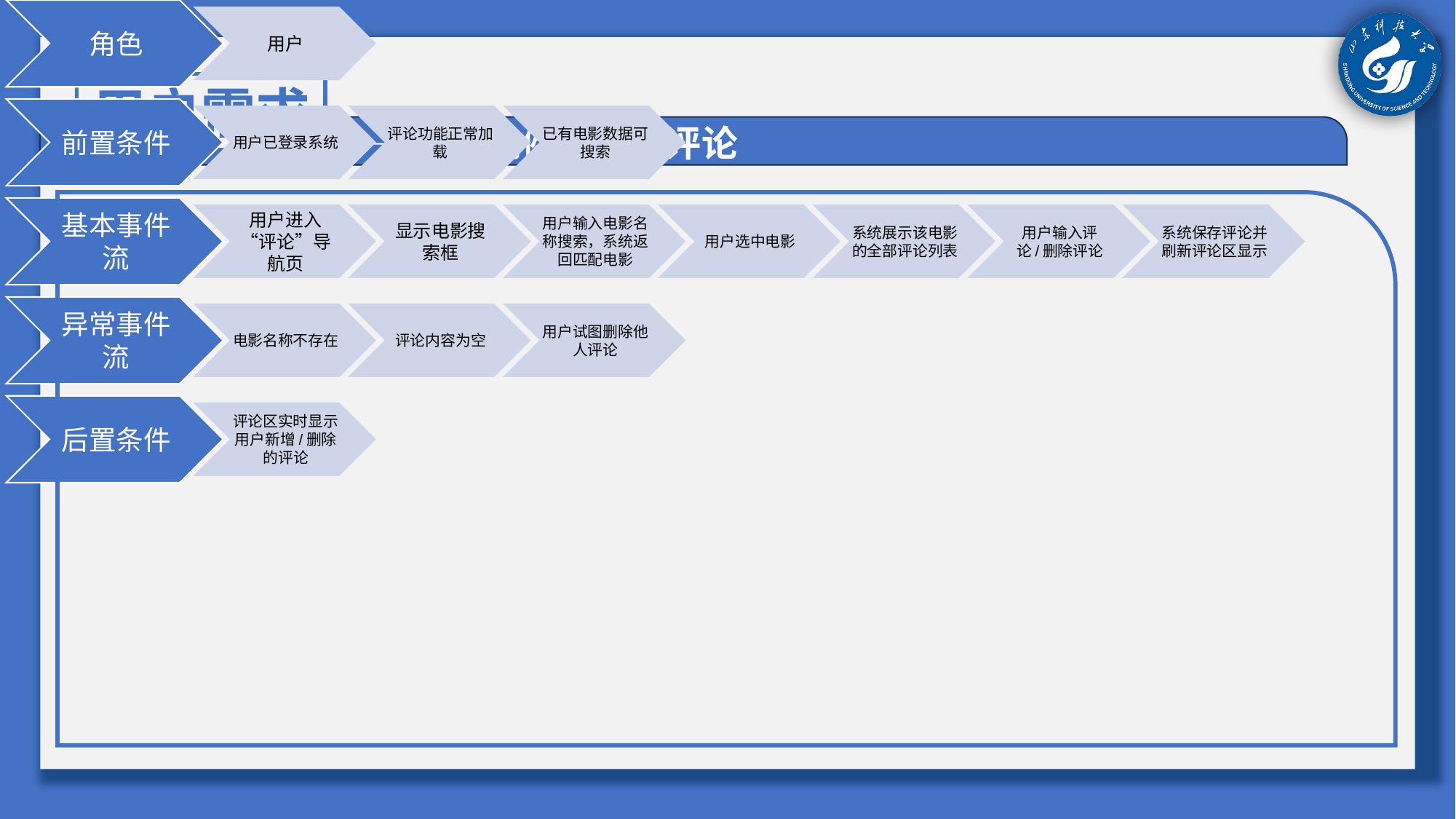

用户需求
——主要用例：电影评论

角色
用户
前置条件
用户已登录系统
评论功能正常加载
已有电影数据可搜索
基本事件流
用户进入“评论”导航页
显示电影搜索框
用户输入电影名称搜索，系统返回匹配电影
用户选中电影
系统展示该电影的全部评论列表
用户输入评论/删除评论
系统保存评论并刷新评论区显示
异常事件流
电影名称不存在
评论内容为空
用户试图删除他人评论
后置条件
评论区实时显示用户新增/删除的评论